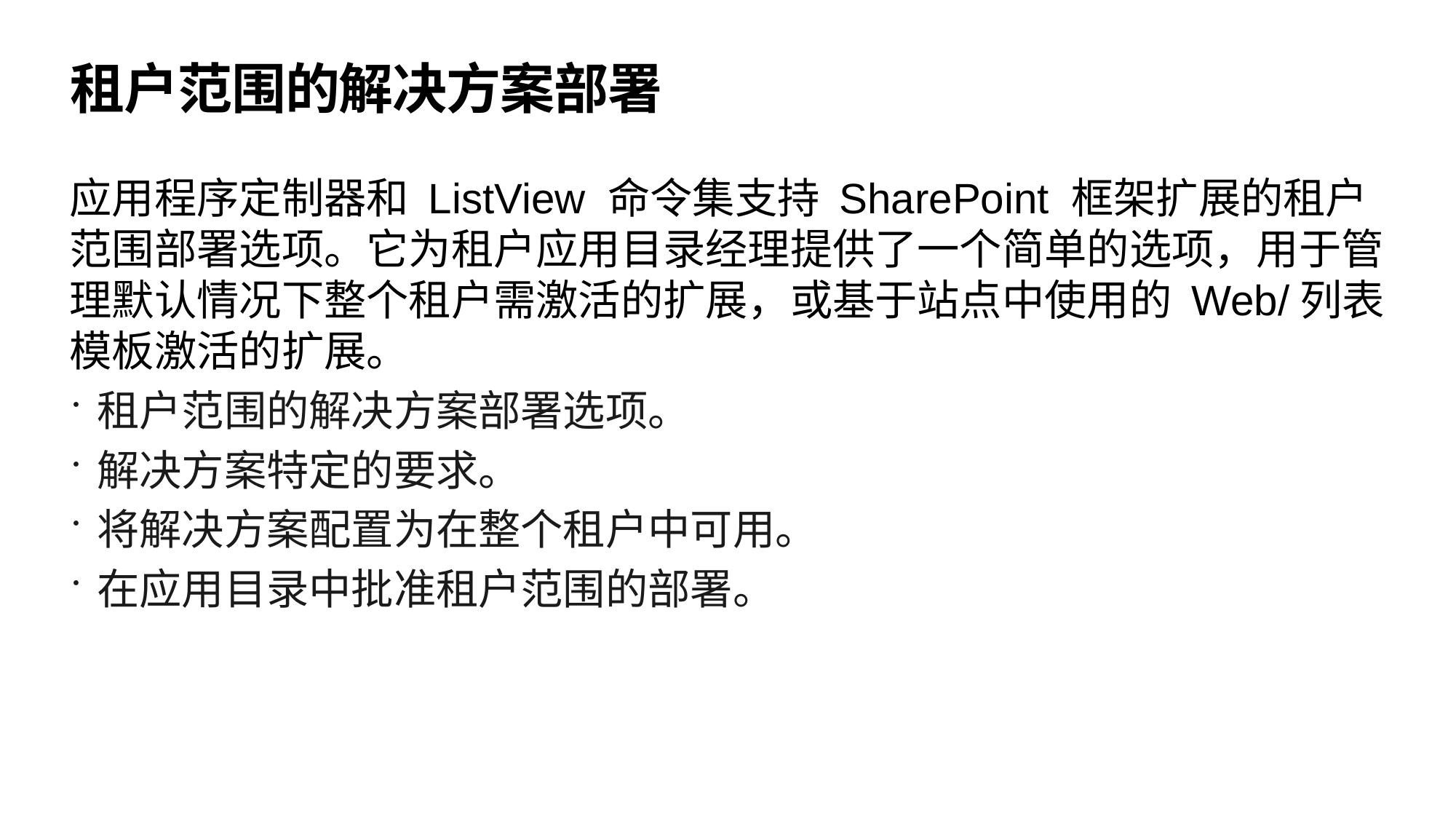

# 租户范围的解决方案部署
应用程序定制器和 ListView 命令集支持 SharePoint 框架扩展的租户范围部署选项。它为租户应用目录经理提供了一个简单的选项，用于管理默认情况下整个租户需激活的扩展，或基于站点中使用的 Web/列表模板激活的扩展。
租户范围的解决方案部署选项。
解决方案特定的要求。
将解决方案配置为在整个租户中可用。
在应用目录中批准租户范围的部署。